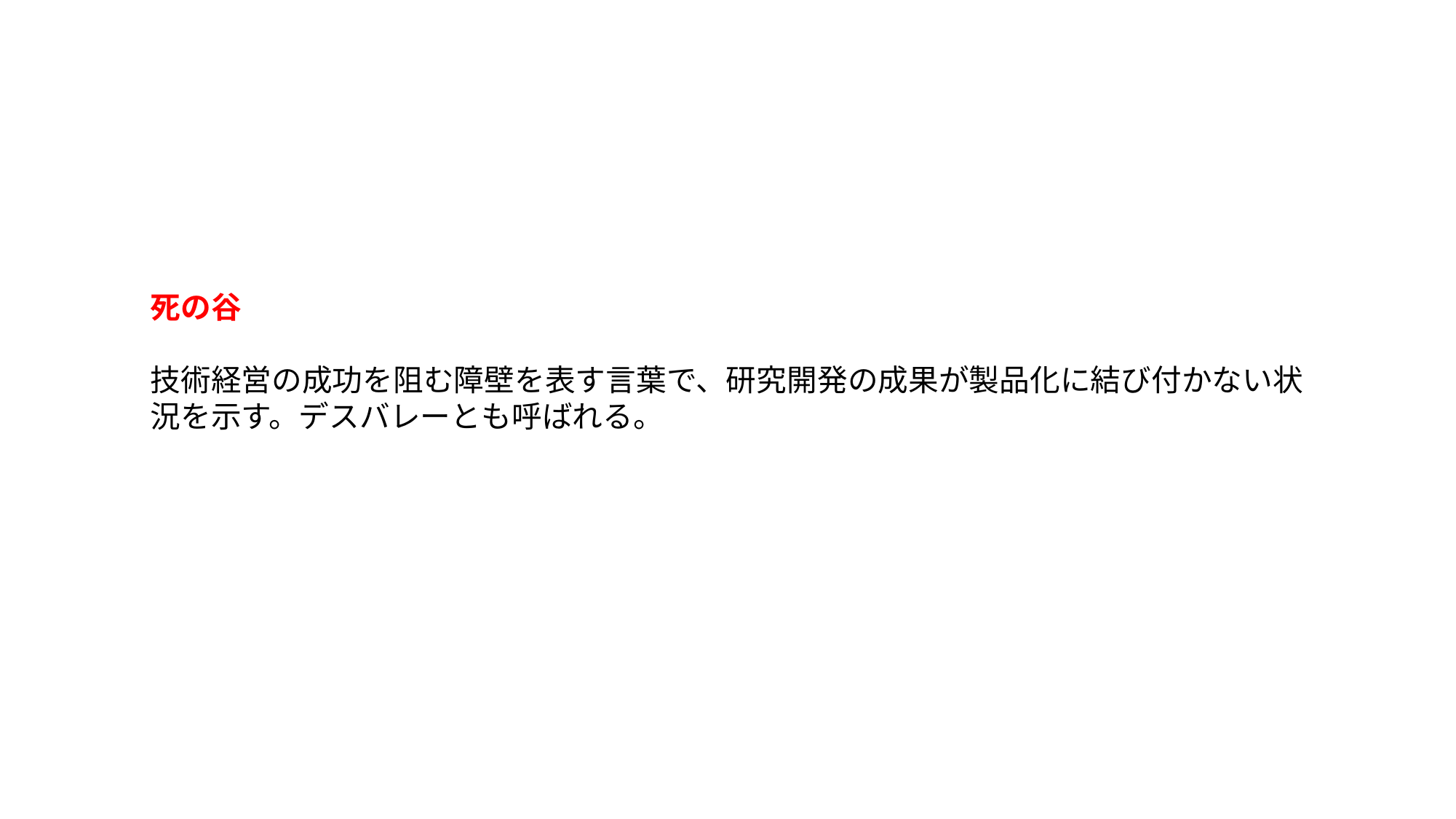

死の谷

技術経営の成功を阻む障壁を表す言葉で、研究開発の成果が製品化に結び付かない状況を示す。デスバレーとも呼ばれる。